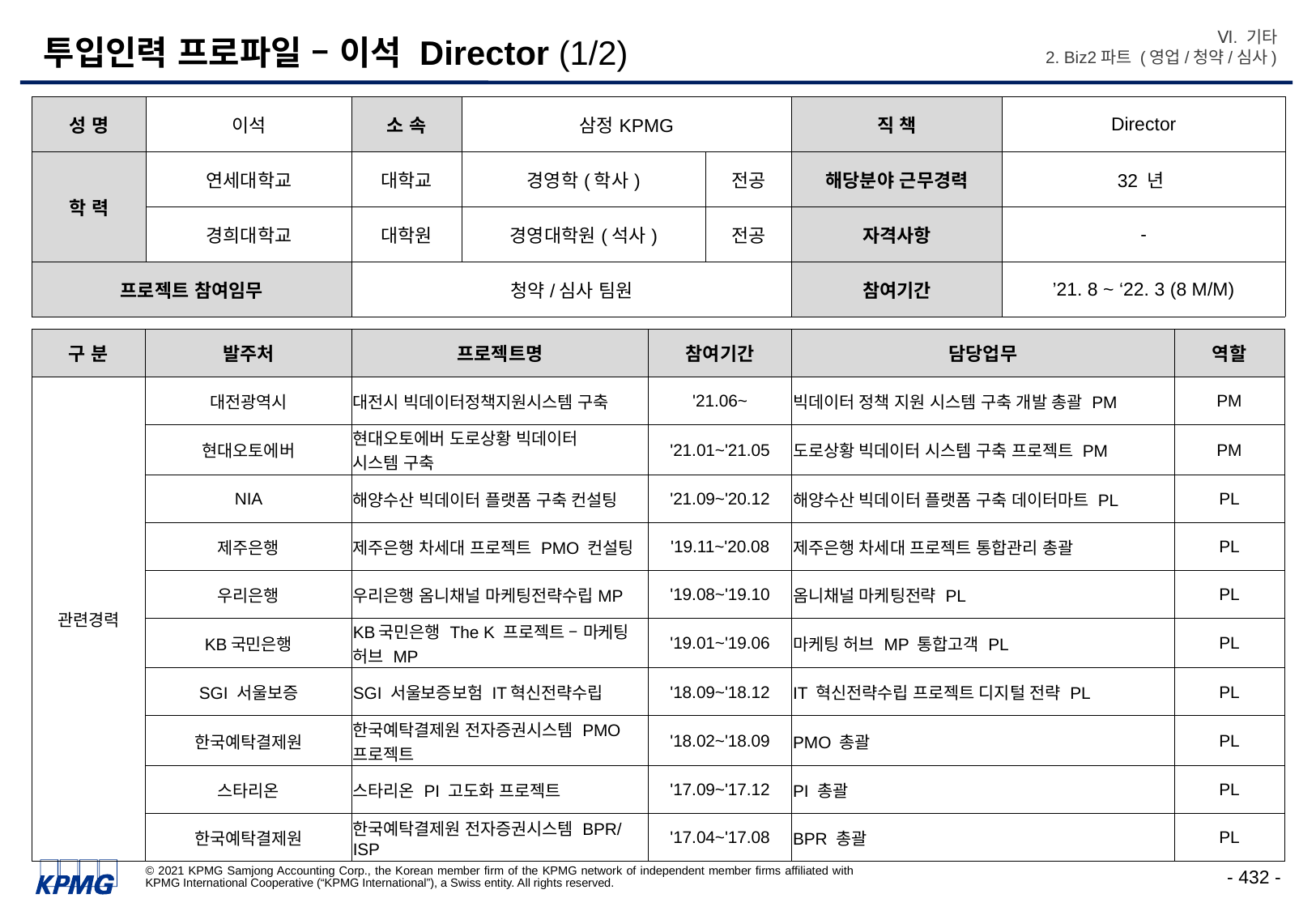

Ⅵ. 기타
2. Biz2파트 (영업/청약/심사)
# 투입인력 프로파일 – 이석 Director (1/2)
| 성 명 | 이석 | 소 속 | 삼정KPMG |  | 직 책 | Director |
| --- | --- | --- | --- | --- | --- | --- |
| 학 력 | 연세대학교 | 대학교 | 경영학(학사) | 전공 | 해당분야 근무경력 | 32 년 |
|  | 경희대학교 | 대학원 | 경영대학원(석사) | 전공 | 자격사항 | - |
| 프로젝트 참여임무 |  | 청약/심사 팀원 |  |  | 참여기간 | ’21. 8 ~ ‘22. 3 (8 M/M) |
| 구 분 | 발주처 | 프로젝트명 | 참여기간 | 담당업무 | 역할 |
| --- | --- | --- | --- | --- | --- |
| 관련경력 | 대전광역시 | 대전시 빅데이터정책지원시스템 구축 | '21.06~ | 빅데이터 정책 지원 시스템 구축 개발 총괄 PM | PM |
|  | 현대오토에버 | 현대오토에버 도로상황 빅데이터 시스템 구축 | '21.01~'21.05 | 도로상황 빅데이터 시스템 구축 프로젝트 PM | PM |
|  | NIA | 해양수산 빅데이터 플랫폼 구축 컨설팅 | '21.09~'20.12 | 해양수산 빅데이터 플랫폼 구축 데이터마트 PL | PL |
|  | 제주은행 | 제주은행 차세대 프로젝트 PMO 컨설팅 | '19.11~'20.08 | 제주은행 차세대 프로젝트 통합관리 총괄 | PL |
|  | 우리은행 | 우리은행 옴니채널 마케팅전략수립MP | '19.08~'19.10 | 옴니채널 마케팅전략 PL | PL |
|  | KB국민은행 | KB국민은행 The K 프로젝트 – 마케팅 허브 MP | '19.01~'19.06 | 마케팅 허브 MP 통합고객 PL | PL |
|  | SGI 서울보증 | SGI 서울보증보험 IT혁신전략수립 | '18.09~'18.12 | IT 혁신전략수립 프로젝트 디지털 전략 PL | PL |
|  | 한국예탁결제원 | 한국예탁결제원 전자증권시스템 PMO 프로젝트 | '18.02~'18.09 | PMO 총괄 | PL |
|  | 스타리온 | 스타리온 PI 고도화 프로젝트 | '17.09~'17.12 | PI 총괄 | PL |
|  | 한국예탁결제원 | 한국예탁결제원 전자증권시스템 BPR/ISP | '17.04~'17.08 | BPR 총괄 | PL |